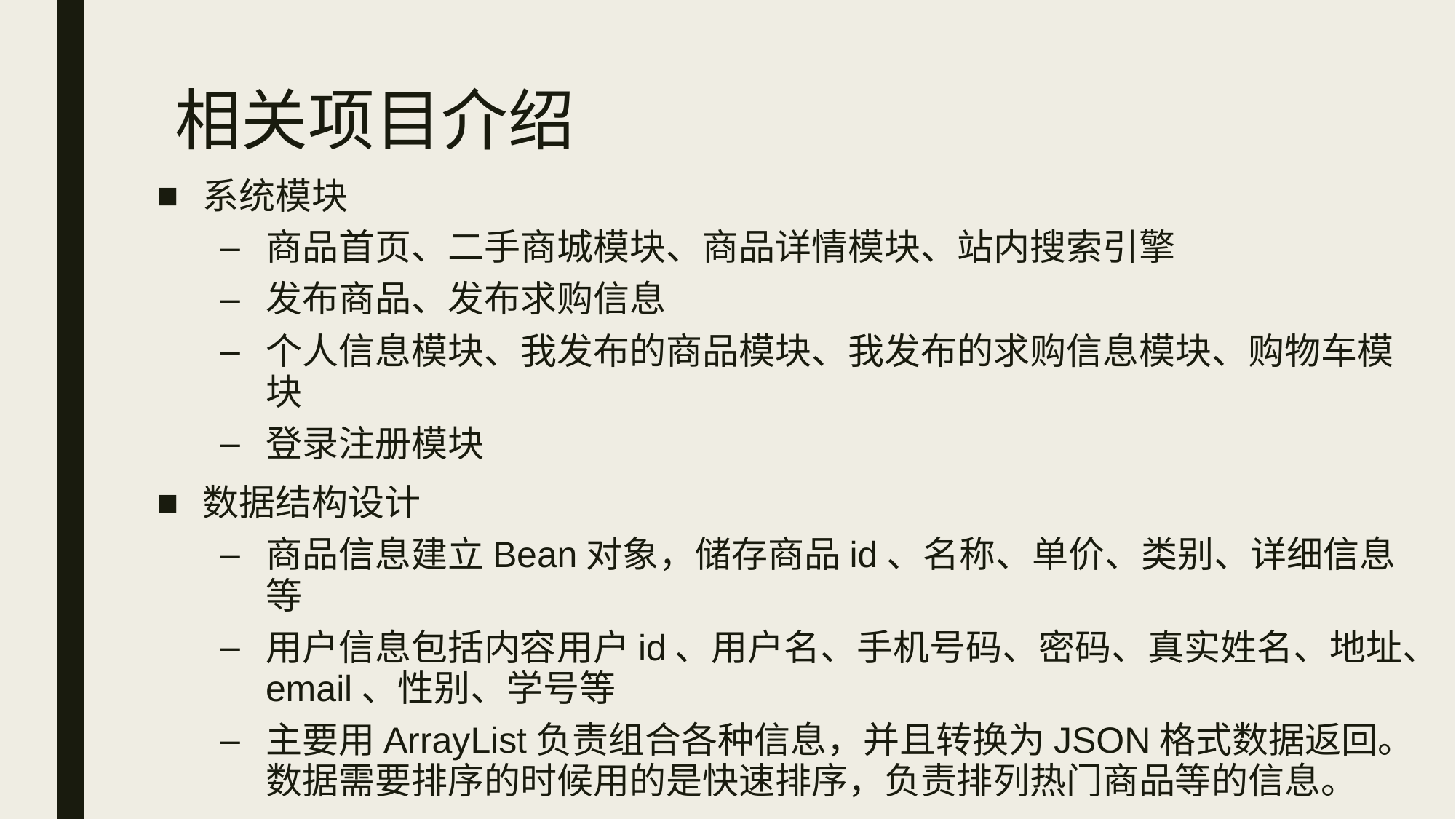

# 相关项目介绍
系统模块
商品首页、二手商城模块、商品详情模块、站内搜索引擎
发布商品、发布求购信息
个人信息模块、我发布的商品模块、我发布的求购信息模块、购物车模块
登录注册模块
数据结构设计
商品信息建立Bean对象，储存商品id、名称、单价、类别、详细信息等
用户信息包括内容用户id、用户名、手机号码、密码、真实姓名、地址、email、性别、学号等
主要用ArrayList负责组合各种信息，并且转换为JSON格式数据返回。数据需要排序的时候用的是快速排序，负责排列热门商品等的信息。